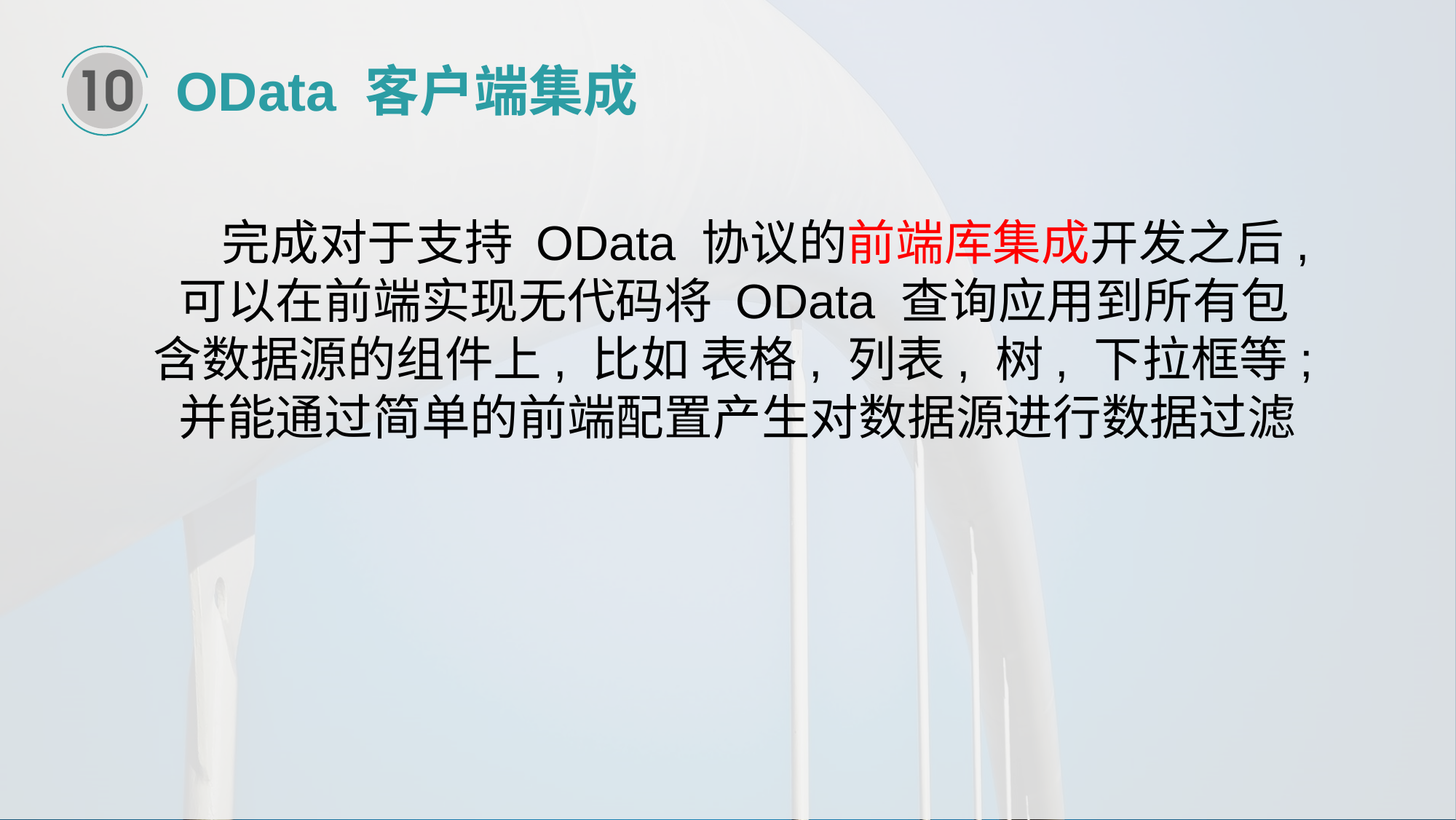

10
OData 客户端集成
          完成对于支持 OData 协议的前端库集成开发之后, 可以在前端实现无代码将 OData 查询应用到所有包含数据源的组件上, 比如 表格, 列表, 树, 下拉框等; 并能通过简单的前端配置产生对数据源进行数据过滤